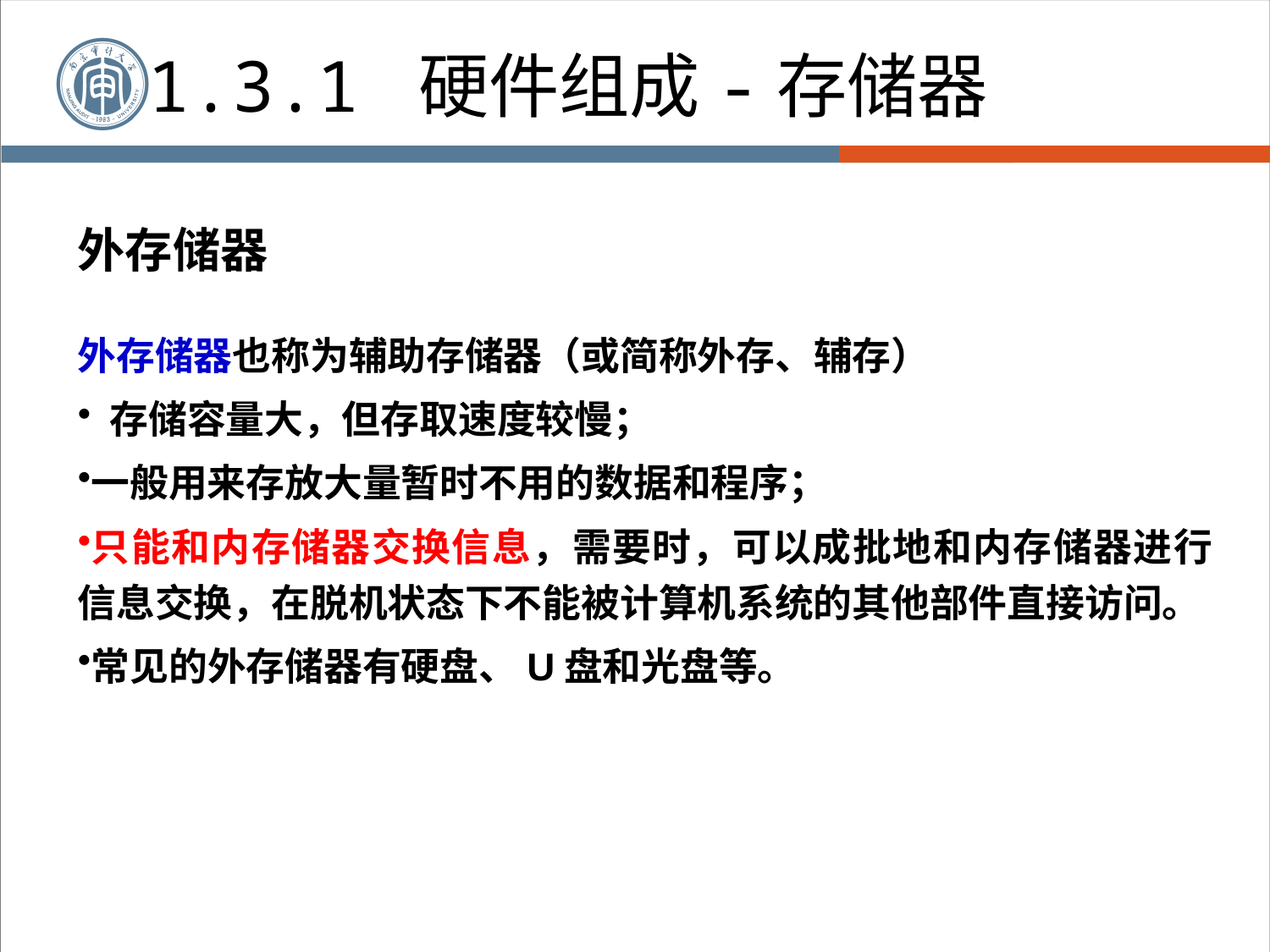

1.3.1 硬件组成-存储器
外存储器
外存储器也称为辅助存储器（或简称外存、辅存）
 存储容量大，但存取速度较慢；
一般用来存放大量暂时不用的数据和程序；
只能和内存储器交换信息，需要时，可以成批地和内存储器进行信息交换，在脱机状态下不能被计算机系统的其他部件直接访问。
常见的外存储器有硬盘、U盘和光盘等。